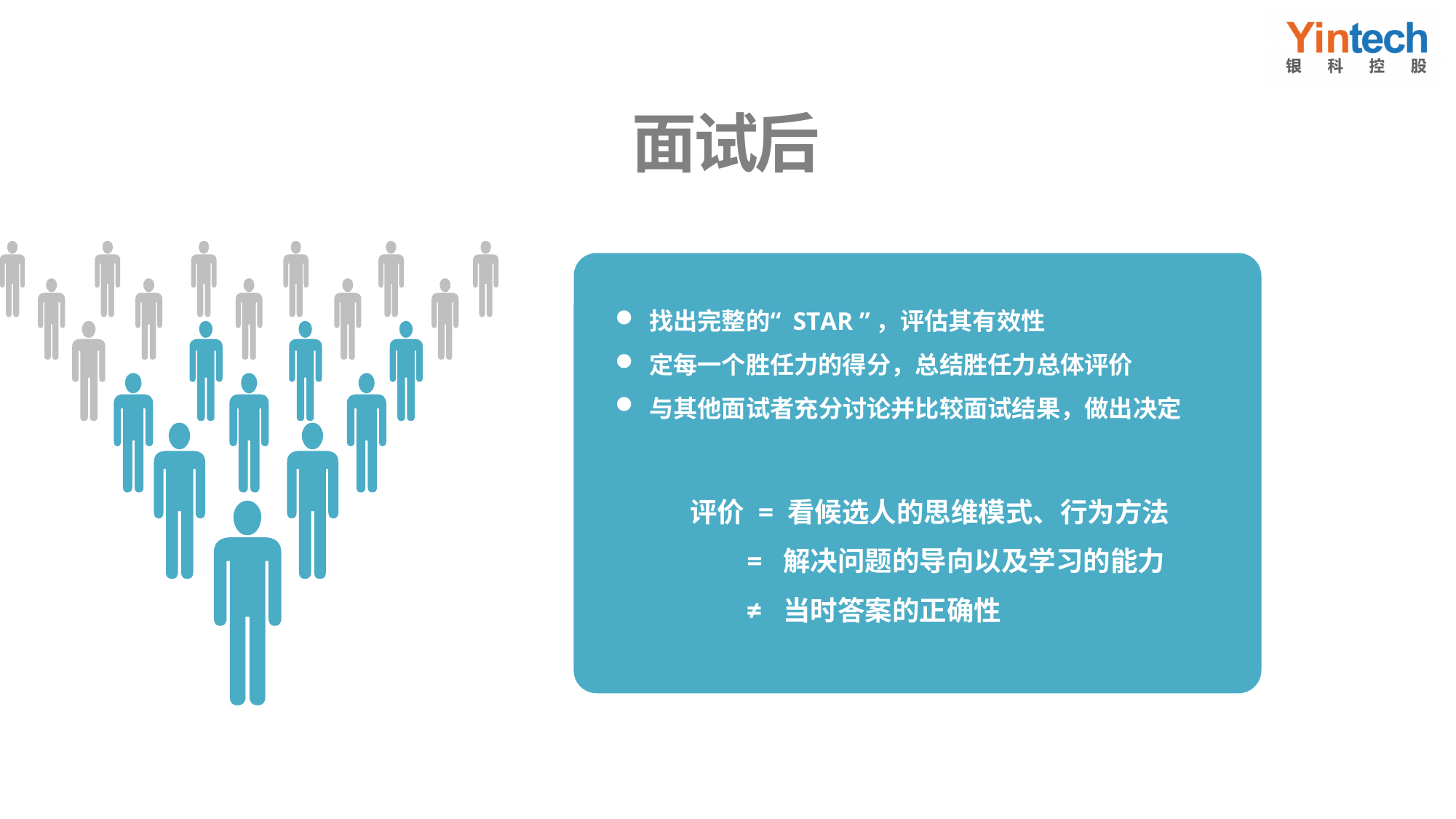

面试后

找出完整的“ STAR ”，评估其有效性
定每一个胜任力的得分，总结胜任力总体评价
与其他面试者充分讨论并比较面试结果，做出决定
评价 = 看候选人的思维模式、行为方法
        =  解决问题的导向以及学习的能力
        ≠  当时答案的正确性